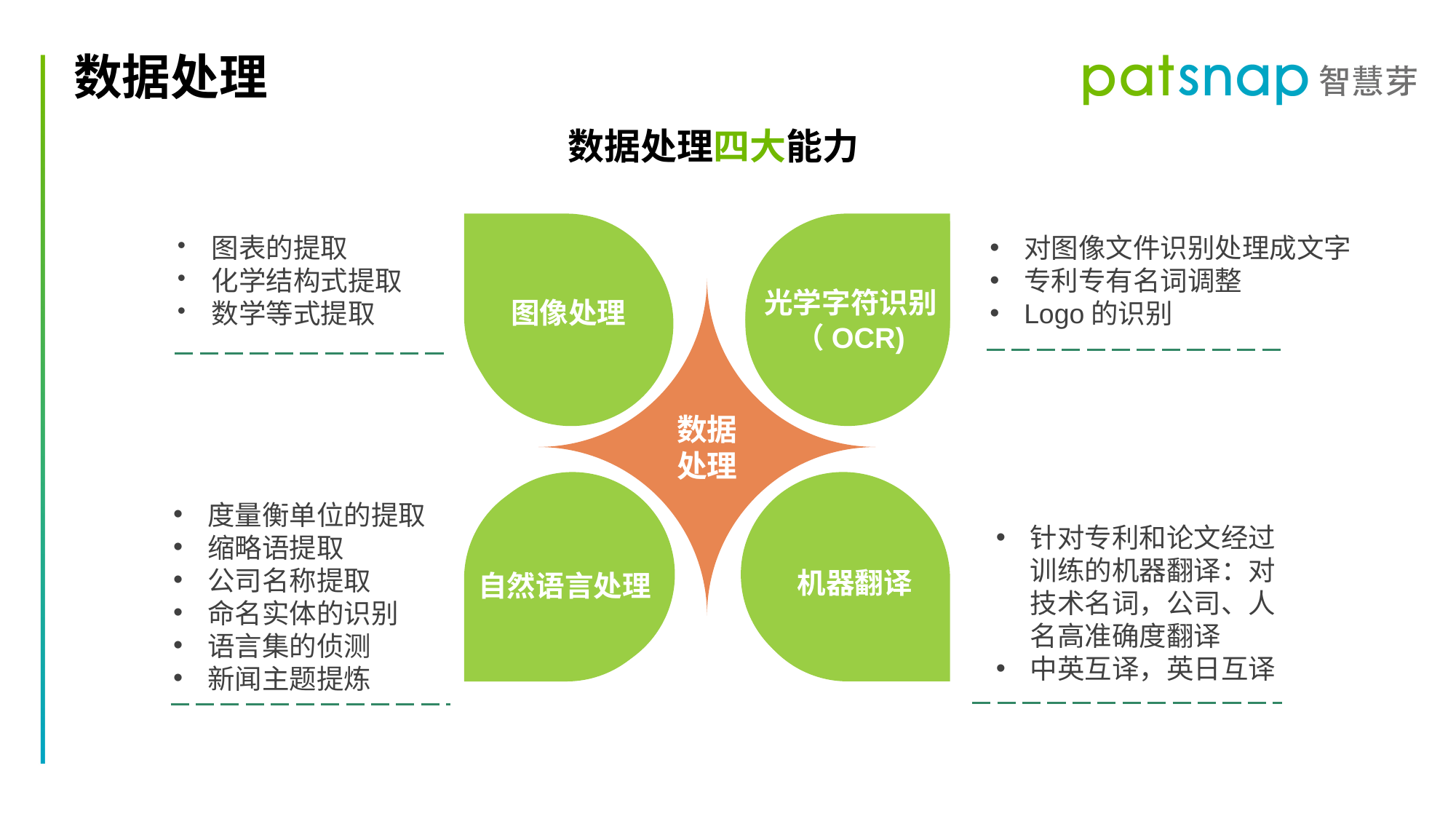

数据处理
数据处理四大能力

对图像文件识别处理成文字
专利专有名词调整
Logo的识别
图表的提取
化学结构式提取
数学等式提取
数据处理
光学字符识别
（OCR)
图像处理

度量衡单位的提取
缩略语提取
公司名称提取
命名实体的识别
语言集的侦测
新闻主题提炼
针对专利和论文经过训练的机器翻译：对技术名词，公司、人名高准确度翻译
中英互译，英日互译
机器翻译
自然语言处理